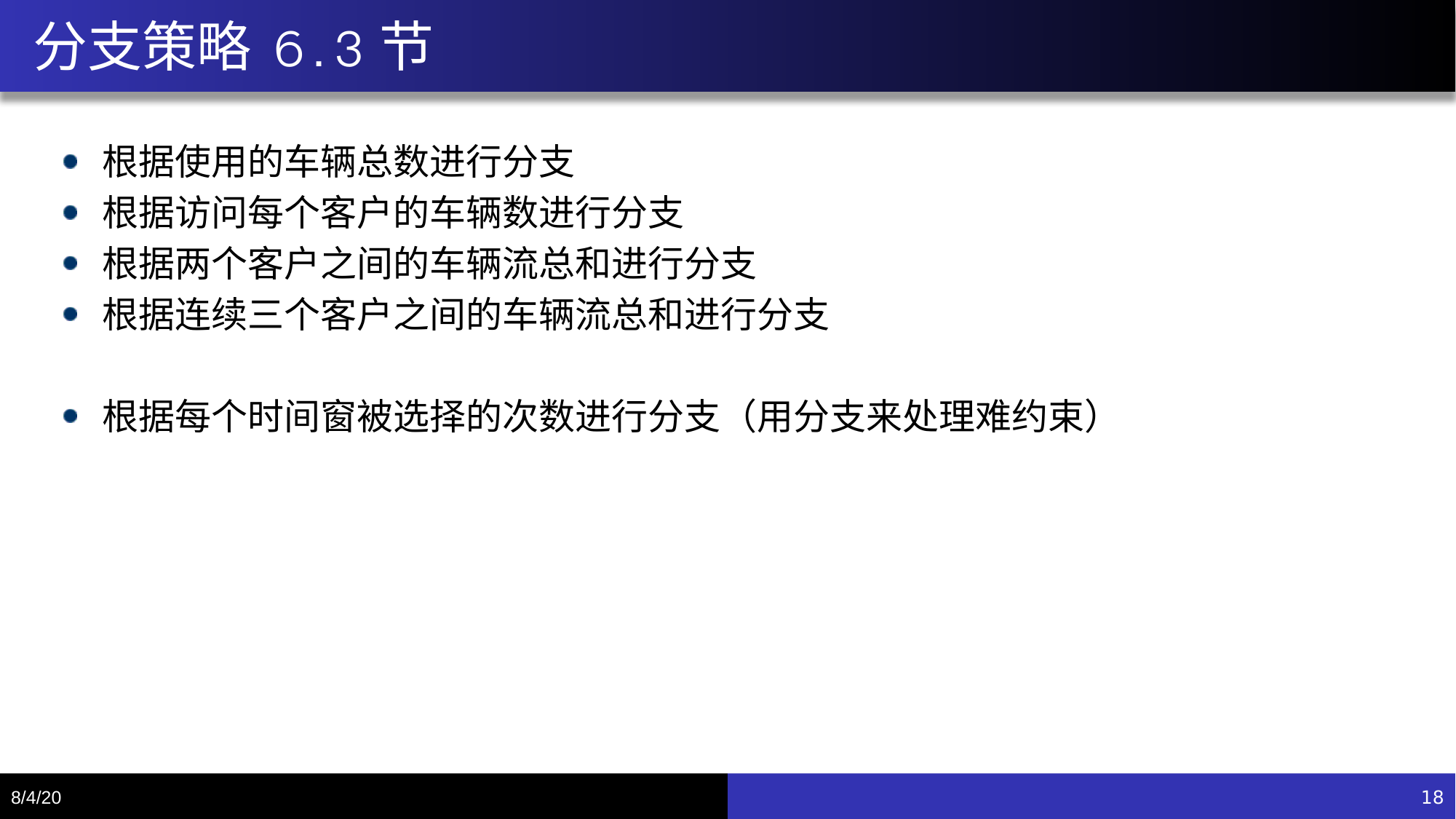

# 分支策略 6.3节
根据使用的车辆总数进行分支
根据访问每个客户的车辆数进行分支
根据两个客户之间的车辆流总和进行分支
根据连续三个客户之间的车辆流总和进行分支

根据每个时间窗被选择的次数进行分支（用分支来处理难约束）
8/4/20

18